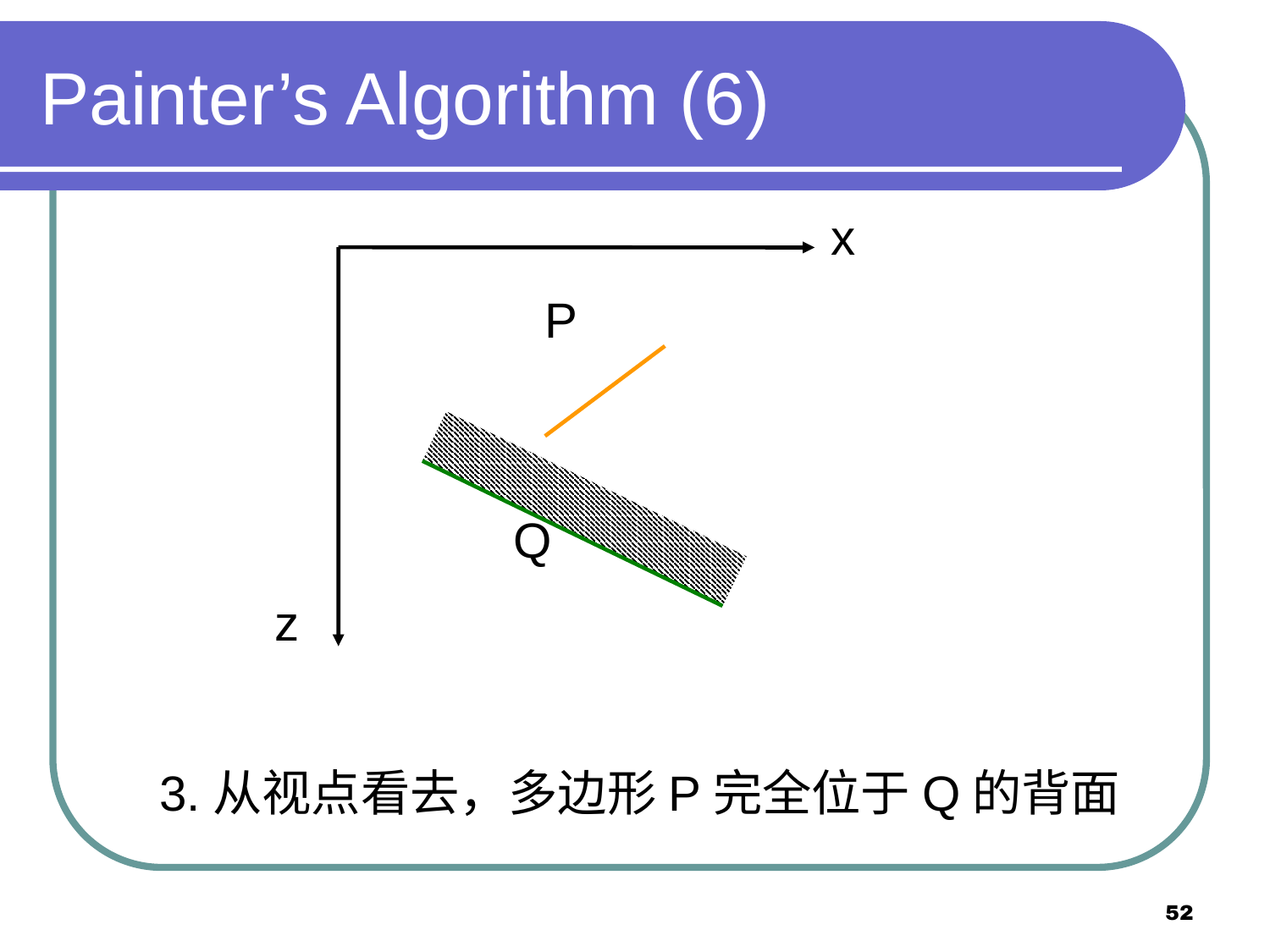

# Painter’s Algorithm (6)
x

P

Q
z
3.从视点看去，多边形P完全位于Q的背面
52